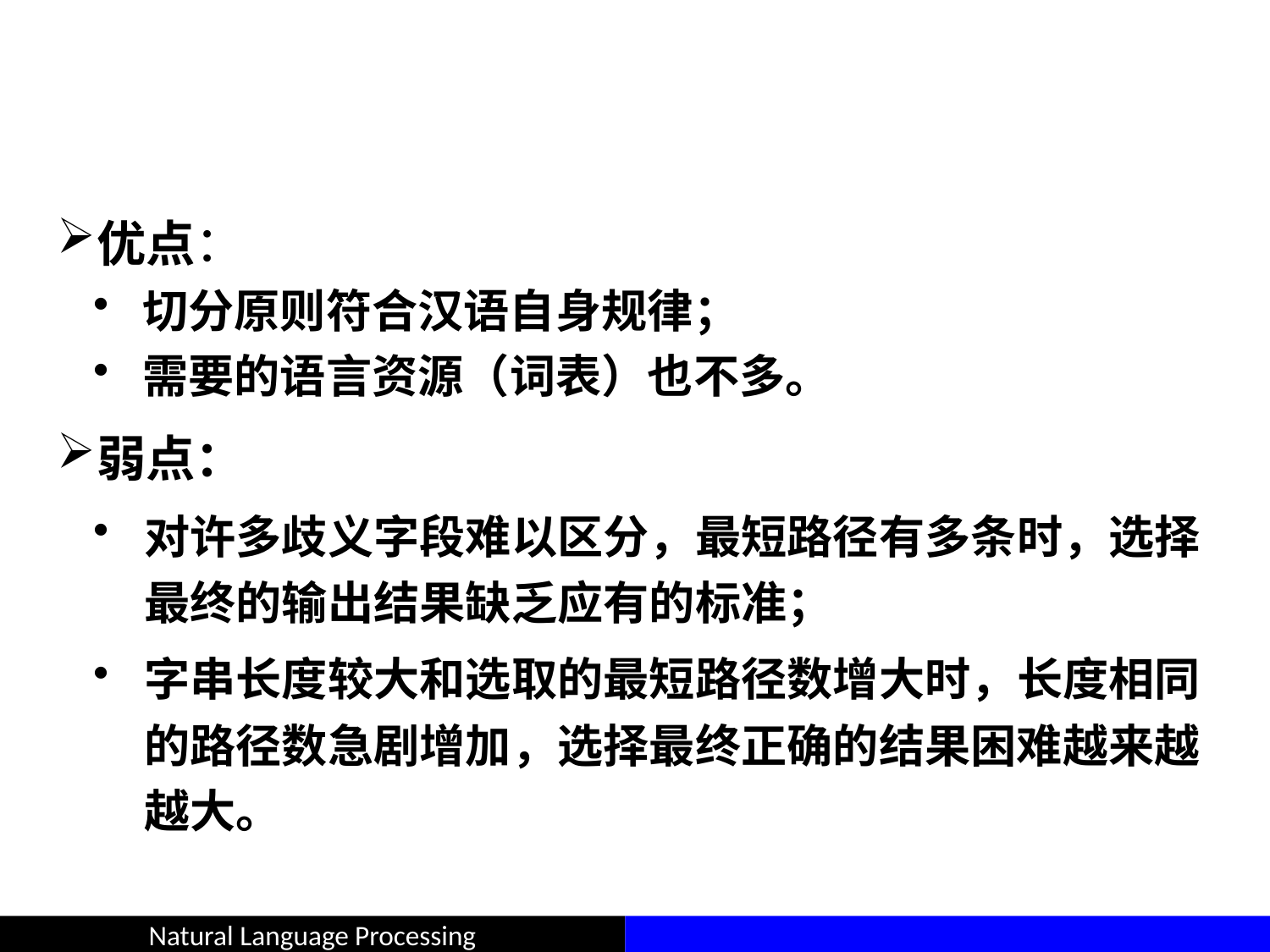

#
优点：
 切分原则符合汉语自身规律；
 需要的语言资源（词表）也不多。
弱点：
对许多歧义字段难以区分，最短路径有多条时，选择最终的输出结果缺乏应有的标准；
字串长度较大和选取的最短路径数增大时，长度相同的路径数急剧增加，选择最终正确的结果困难越来越越大。